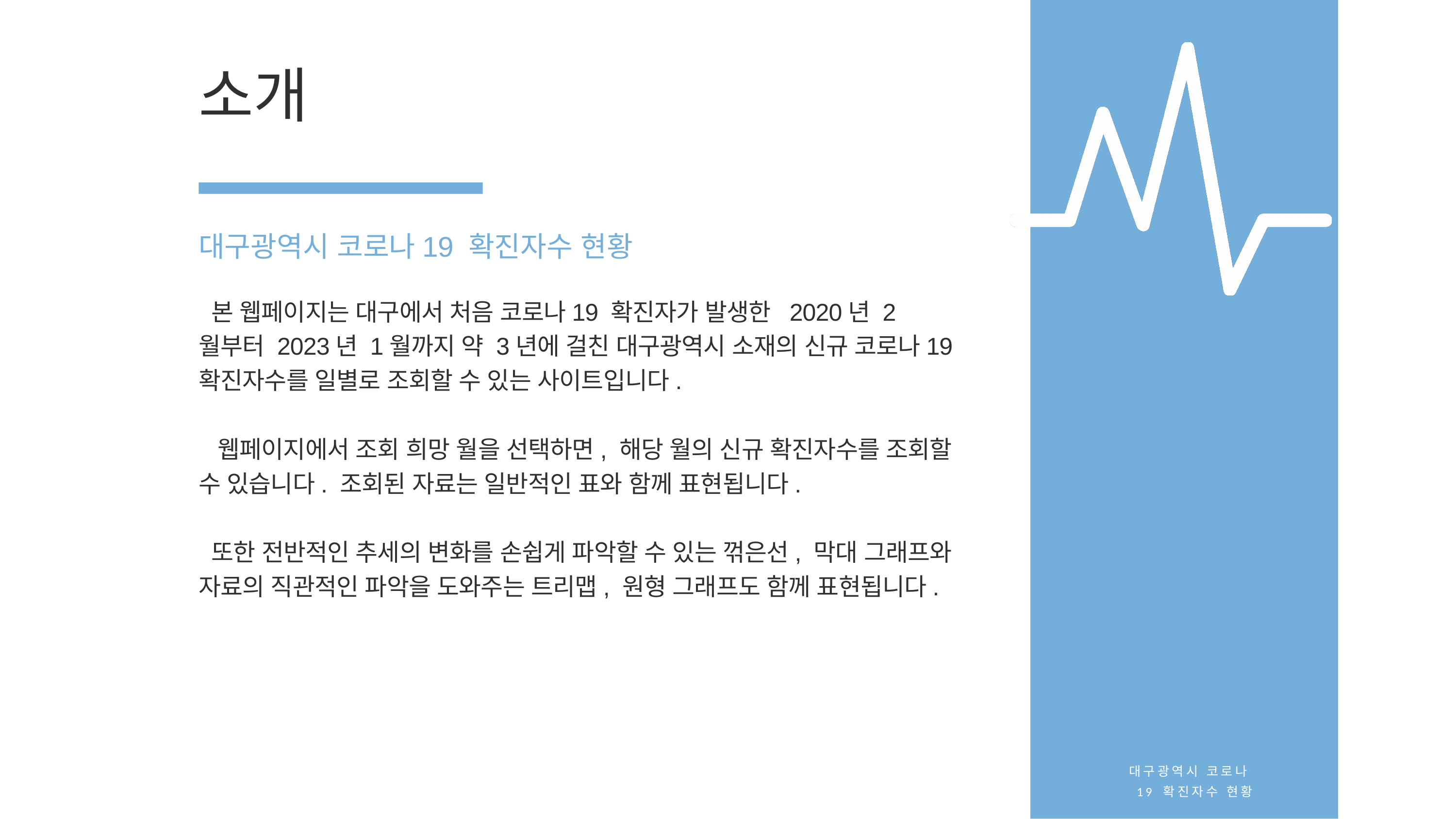

소개

대구광역시 코로나19 확진자수 현황
 본 웹페이지는 대구에서 처음 코로나19 확진자가 발생한  2020년 2월부터 2023년 1월까지 약 3년에 걸친 대구광역시 소재의 신규 코로나19 확진자수를 일별로 조회할 수 있는 사이트입니다.

  웹페이지에서 조회 희망 월을 선택하면, 해당 월의 신규 확진자수를 조회할 수 있습니다. 조회된 자료는 일반적인 표와 함께 표현됩니다.

 또한 전반적인 추세의 변화를 손쉽게 파악할 수 있는 꺾은선, 막대 그래프와 자료의 직관적인 파악을 도와주는 트리맵, 원형 그래프도 함께 표현됩니다.

대구광역시 코로나19 확진자수 현황